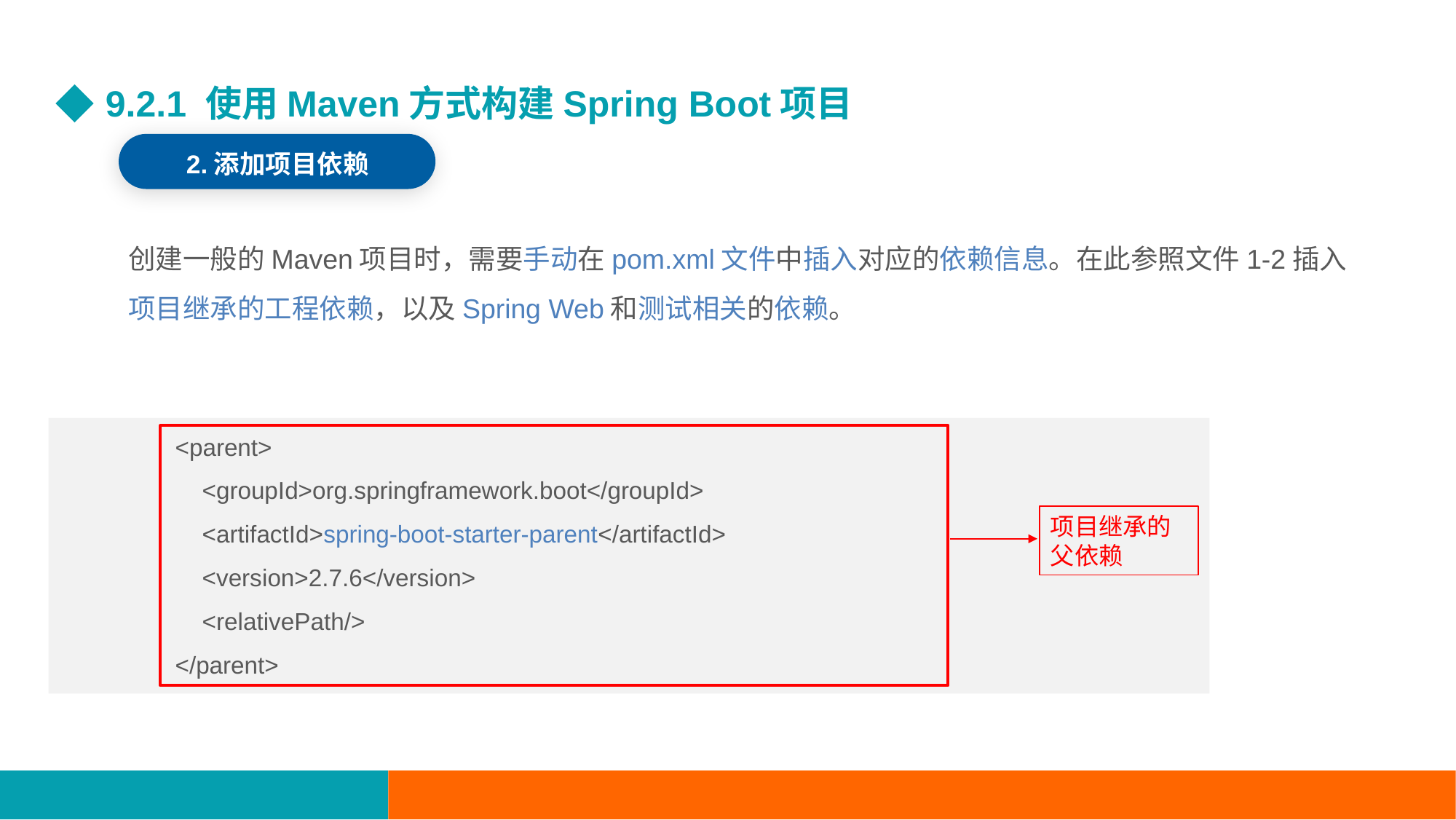

9.2.1 使用Maven方式构建Spring Boot项目
2.添加项目依赖

创建一般的Maven项目时，需要手动在pom.xml文件中插入对应的依赖信息。在此参照文件1-2插入项目继承的工程依赖，以及Spring Web和测试相关的依赖。
    <parent>
        <groupId>org.springframework.boot</groupId>
        <artifactId>spring-boot-starter-parent</artifactId>
        <version>2.7.6</version>
        <relativePath/>
    </parent>

项目继承的父依赖